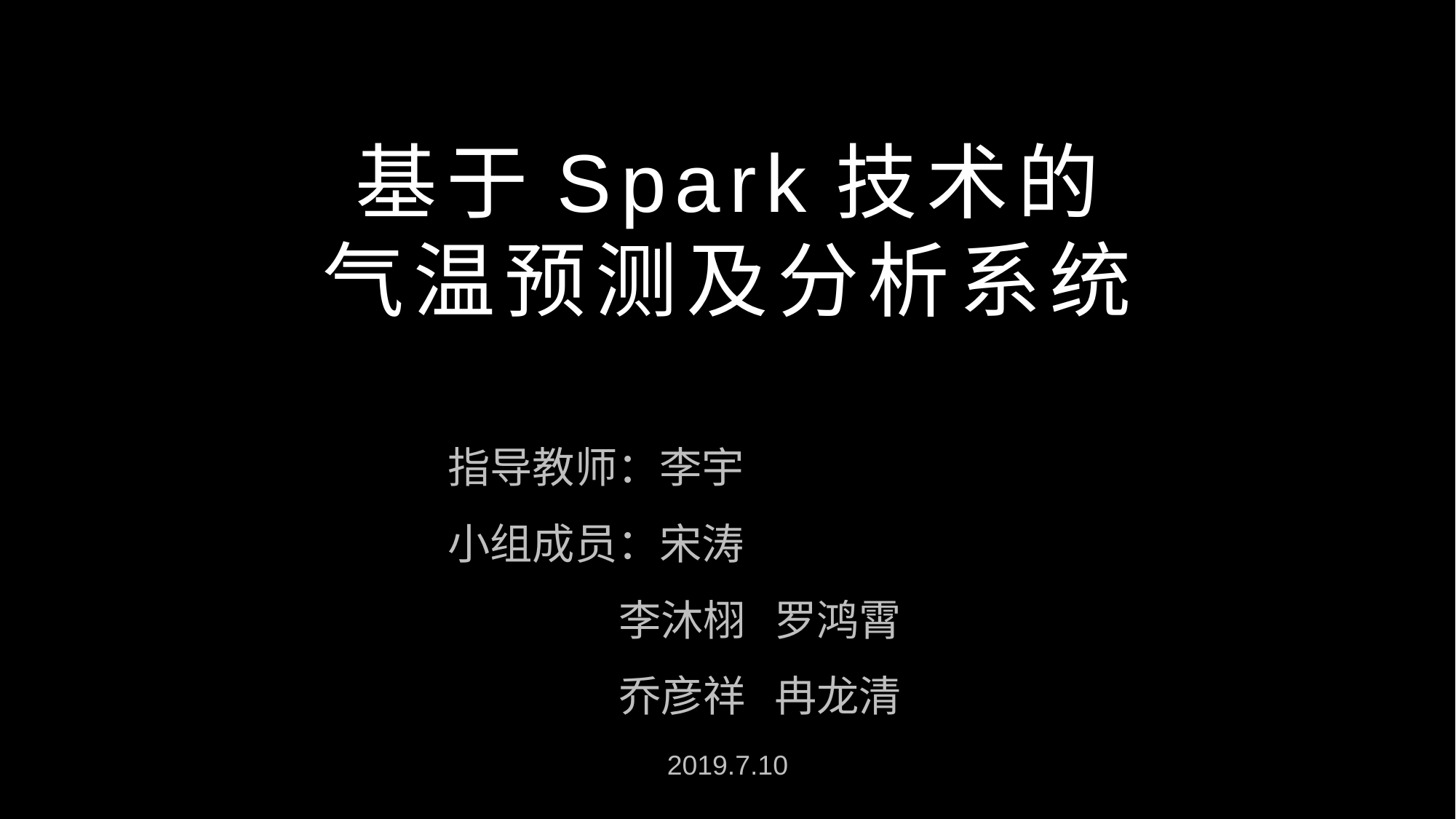

基于Spark技术的
气温预测及分析系统
指导教师：李宇
小组成员：宋涛
                 李沐栩   罗鸿霄
                 乔彦祥   冉龙清

2019.7.10